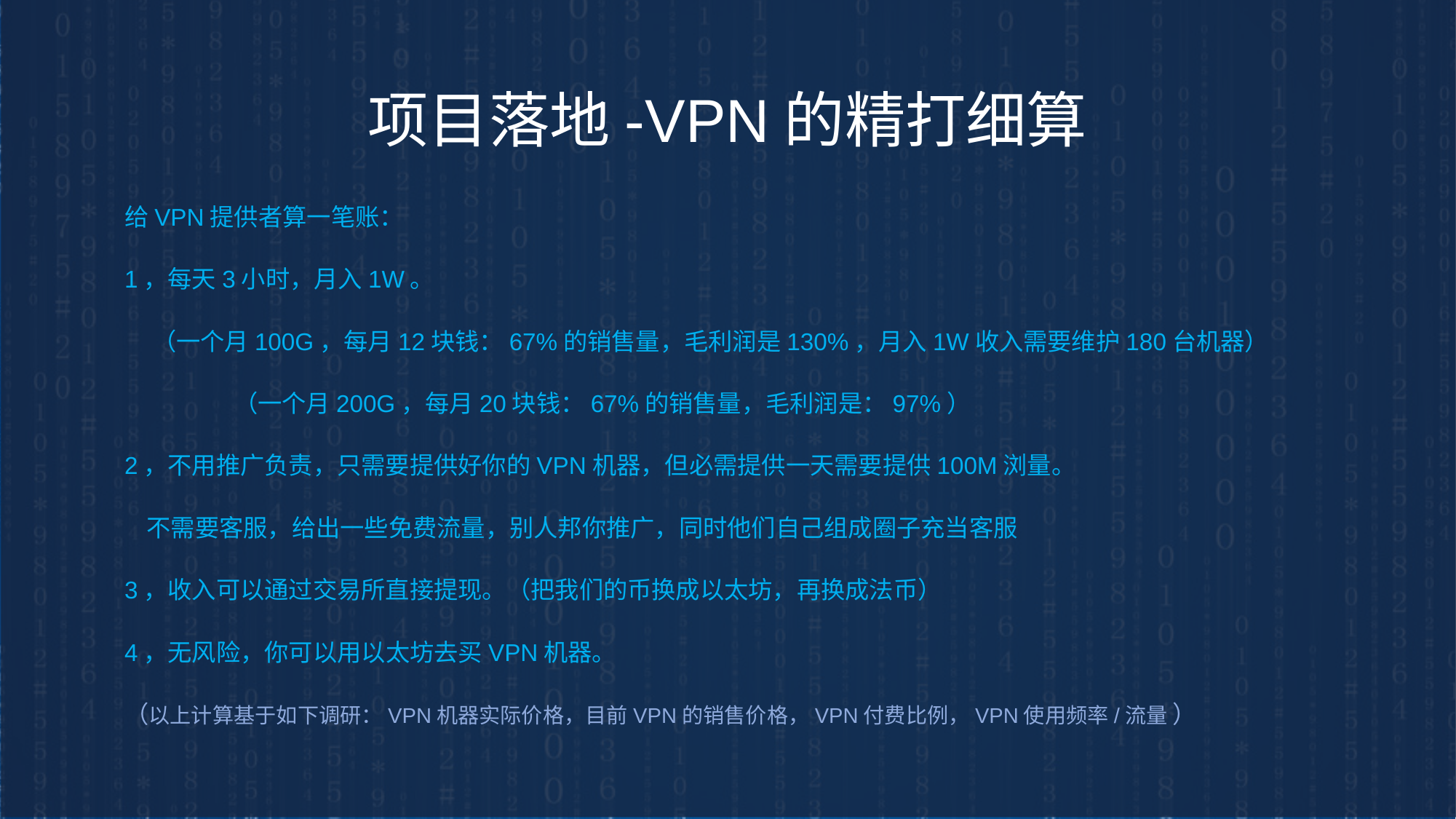

项目落地-VPN的精打细算
给VPN提供者算一笔账：
1，每天3小时，月入1W。
    （一个月100G，每月12块钱：67%的销售量，毛利润是130%，月入1W收入需要维护180台机器）
	（一个月200G，每月20块钱：67%的销售量，毛利润是：97%）
2，不用推广负责，只需要提供好你的VPN机器，但必需提供一天需要提供100M浏量。
   不需要客服，给出一些免费流量，别人邦你推广，同时他们自己组成圈子充当客服
3，收入可以通过交易所直接提现。（把我们的币换成以太坊，再换成法币）
4，无风险，你可以用以太坊去买VPN机器。
（以上计算基于如下调研：VPN机器实际价格，目前VPN的销售价格，VPN付费比例，VPN使用频率/流量 ）